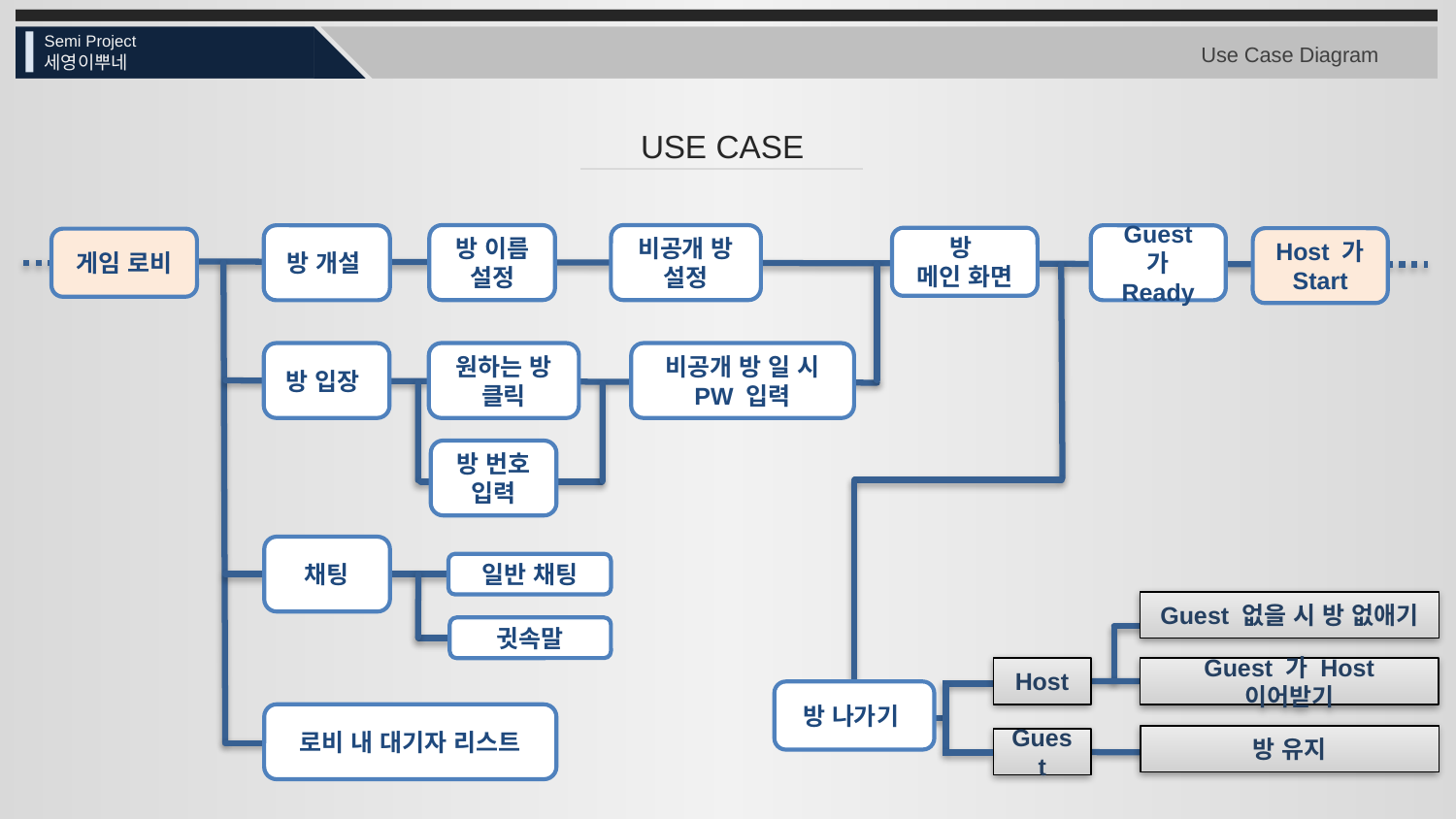

Semi Project

Use Case Diagram
세영이뿌네
USE CASE
방 이름 설정
비공개 방 설정
방 개설
Guest 가
Ready
방
메인 화면
Host 가
Start
게임 로비
방 입장
원하는 방 클릭
비공개 방 일 시 PW 입력
방 번호 입력
채팅
일반 채팅
Guest 없을 시 방 없애기
귓속말
Host
Guest 가 Host 이어받기
방 나가기
로비 내 대기자 리스트
방 유지
Guest